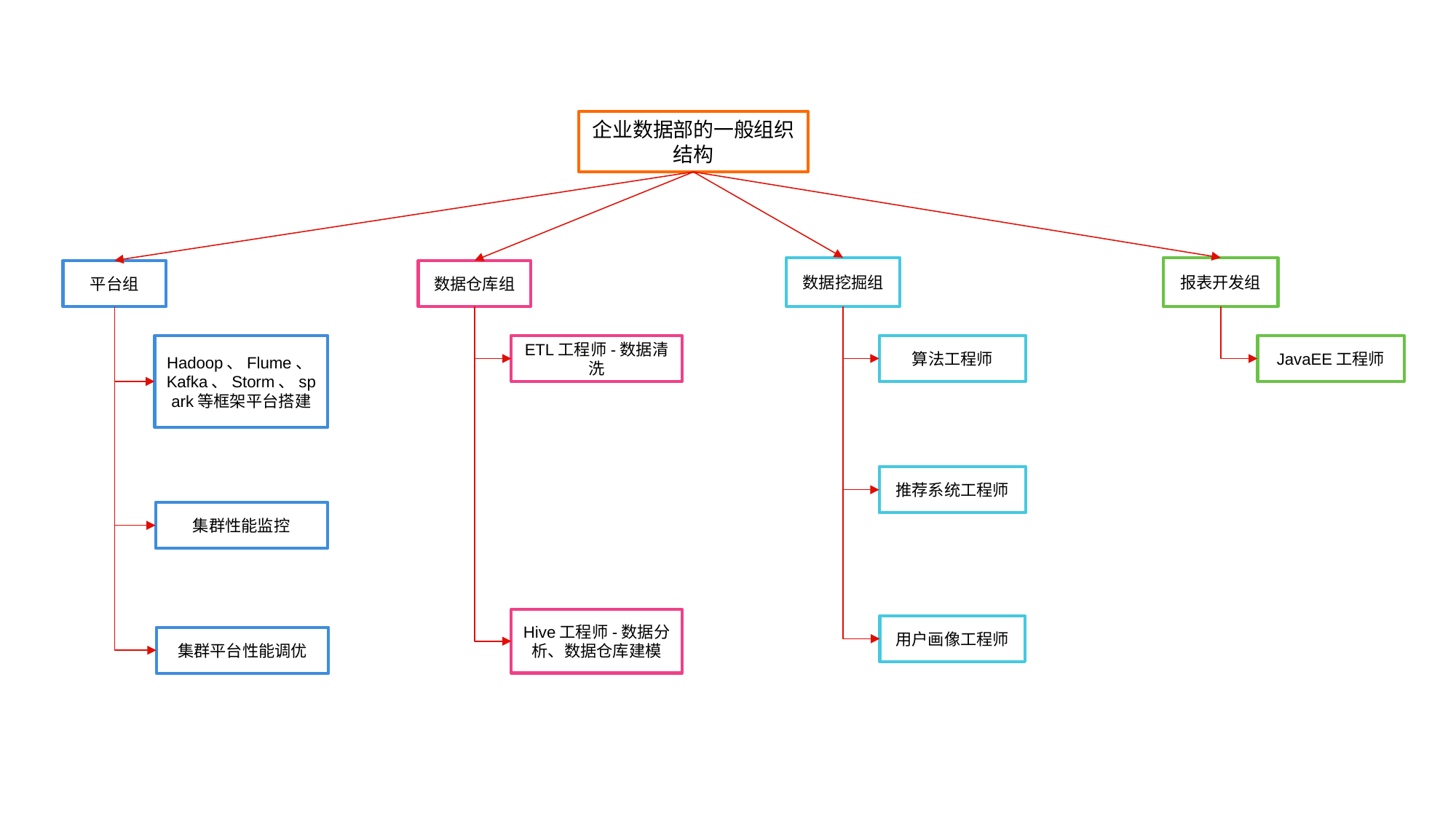

企业数据部的一般组织结构
数据挖掘组
报表开发组
平台组
数据仓库组
Hadoop、Flume、Kafka、Storm、spark等框架平台搭建
ETL工程师-数据清洗
算法工程师
JavaEE工程师
推荐系统工程师
集群性能监控
Hive工程师-数据分析、数据仓库建模
用户画像工程师
集群平台性能调优